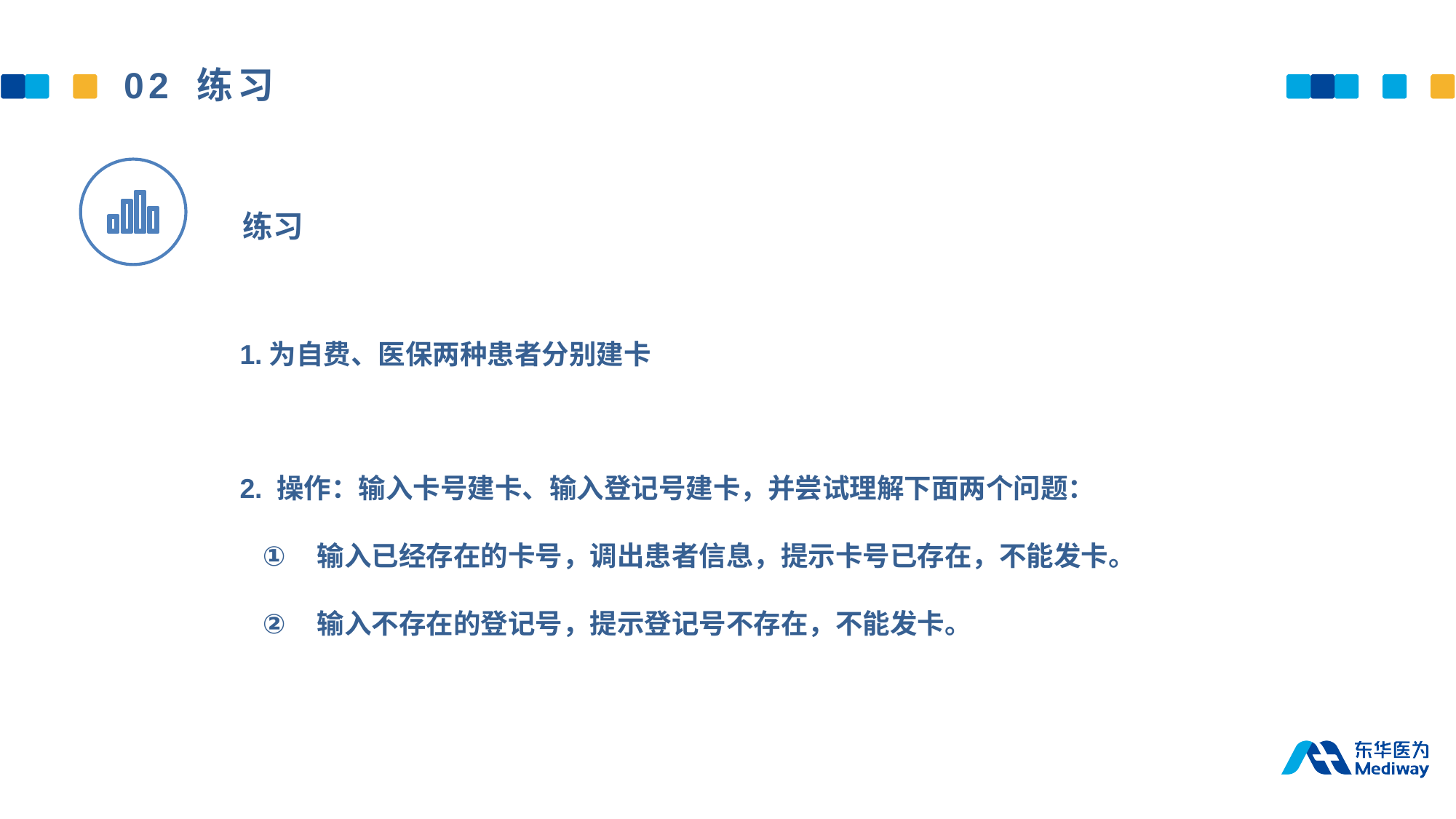

02 练习

练习
1.为自费、医保两种患者分别建卡

2. 操作：输入卡号建卡、输入登记号建卡，并尝试理解下面两个问题：
输入已经存在的卡号，调出患者信息，提示卡号已存在，不能发卡。
输入不存在的登记号，提示登记号不存在，不能发卡。